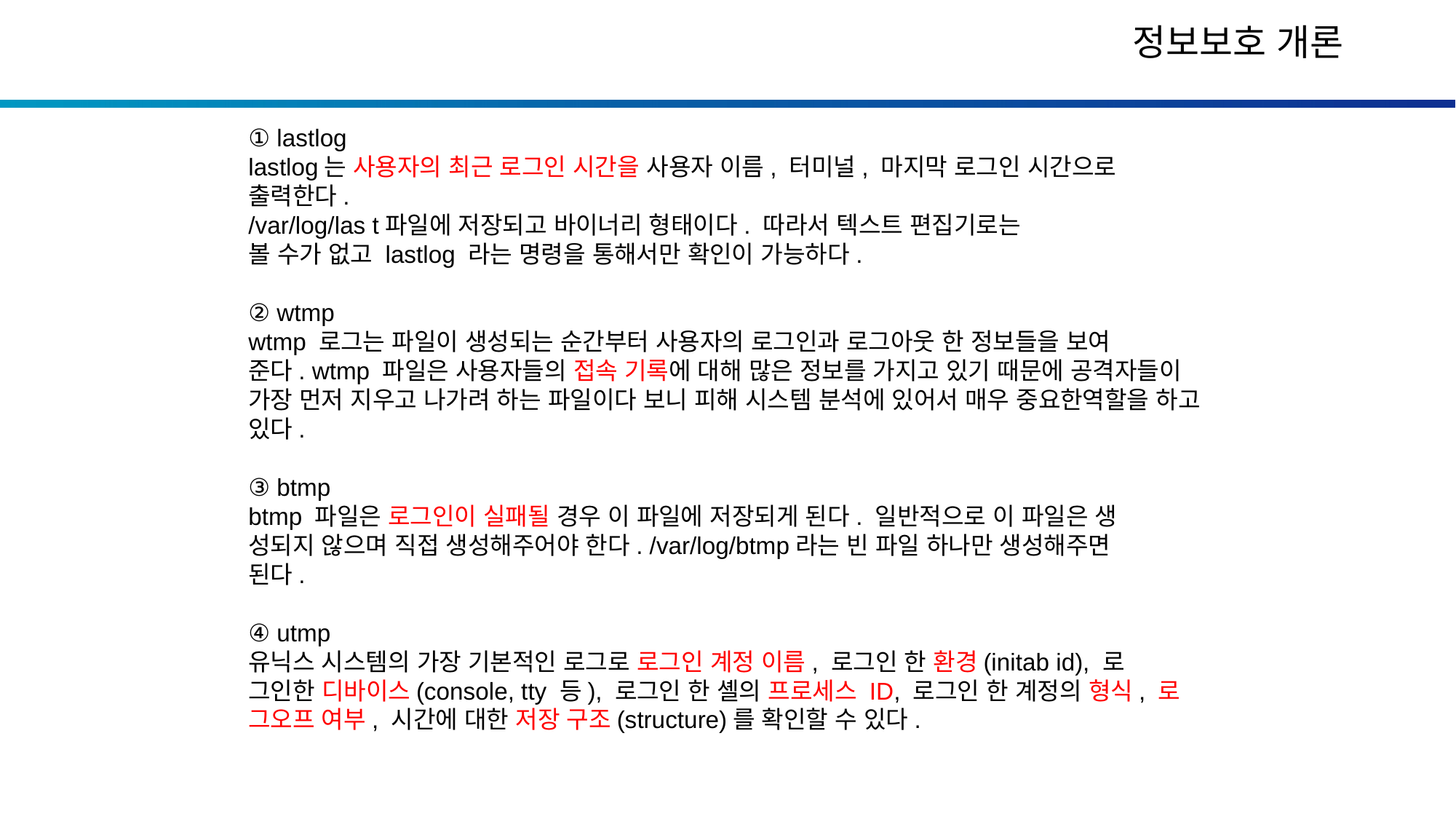

① lastlog
lastlog는 사용자의 최근 로그인 시간을 사용자 이름, 터미널, 마지막 로그인 시간으로
출력한다.
/var/log/las t파일에 저장되고 바이너리 형태이다. 따라서 텍스트 편집기로는
볼 수가 없고 lastlog 라는 명령을 통해서만 확인이 가능하다.

② wtmp
wtmp 로그는 파일이 생성되는 순간부터 사용자의 로그인과 로그아웃 한 정보들을 보여
준다. wtmp 파일은 사용자들의 접속 기록에 대해 많은 정보를 가지고 있기 때문에 공격자들이 가장 먼저 지우고 나가려 하는 파일이다 보니 피해 시스템 분석에 있어서 매우 중요한역할을 하고 있다.

③ btmp
btmp 파일은 로그인이 실패될 경우 이 파일에 저장되게 된다. 일반적으로 이 파일은 생
성되지 않으며 직접 생성해주어야 한다. /var/log/btmp라는 빈 파일 하나만 생성해주면
된다.

④ utmp
유닉스 시스템의 가장 기본적인 로그로 로그인 계정 이름, 로그인 한 환경(initab id), 로
그인한 디바이스(console, tty 등), 로그인 한 셸의 프로세스 ID, 로그인 한 계정의 형식, 로
그오프 여부, 시간에 대한 저장 구조(structure)를 확인할 수 있다.